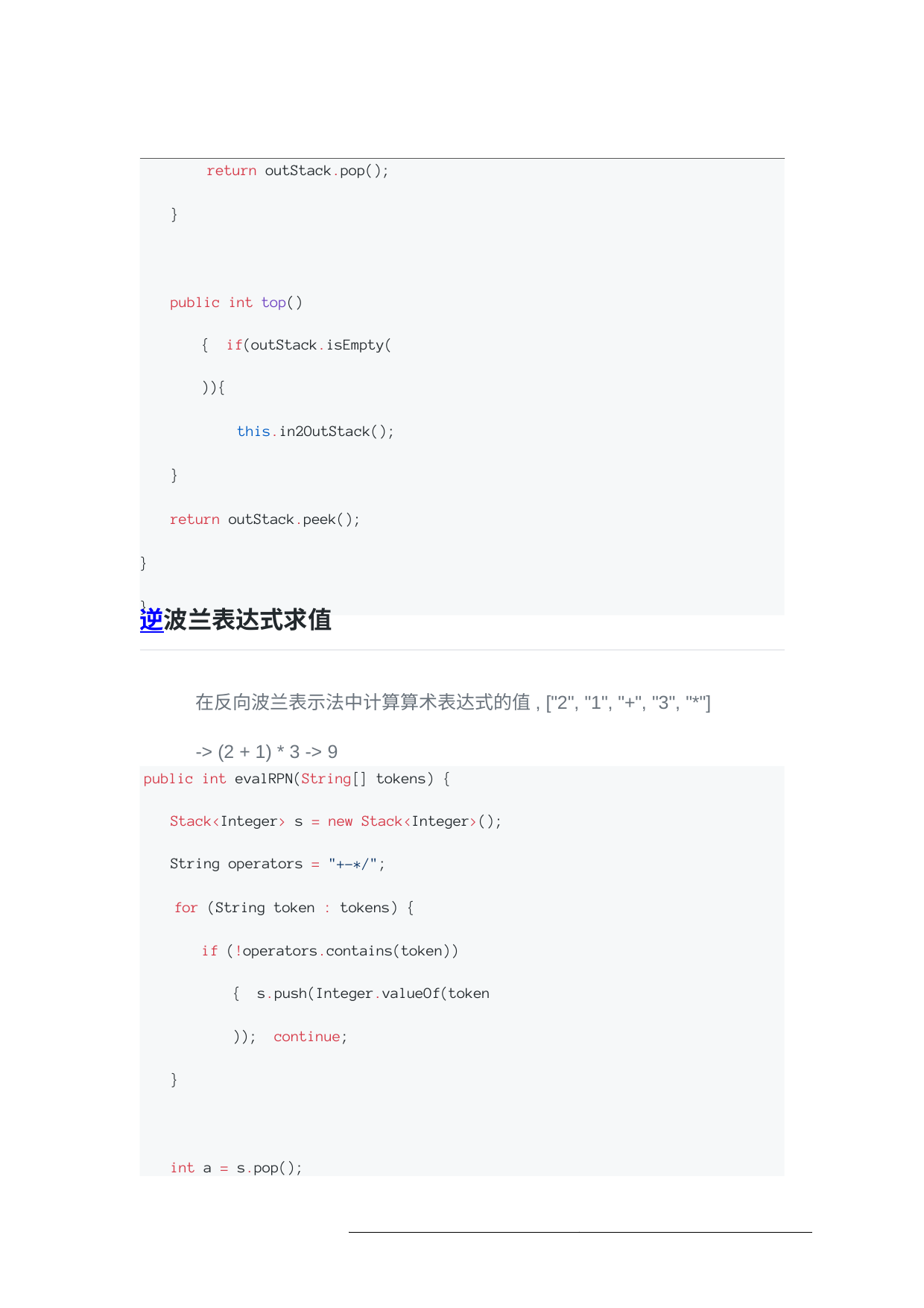

return outStack.pop();

}

public int top() {  if(outStack.isEmpty()){

this.in2OutStack();

}

return outStack.peek();

}

}
逆波兰表达式求值

在反向波兰表示法中计算算术表达式的值, ["2", "1", "+", "3", "*"]

-> (2 + 1) * 3 -> 9

public int evalRPN(String[] tokens) {
Stack<Integer> s = new Stack<Integer>();  String operators = "+-*/";

for (String token : tokens) {
if (!operators.contains(token)) {  s.push(Integer.valueOf(token));  continue;

}

int a = s.pop();